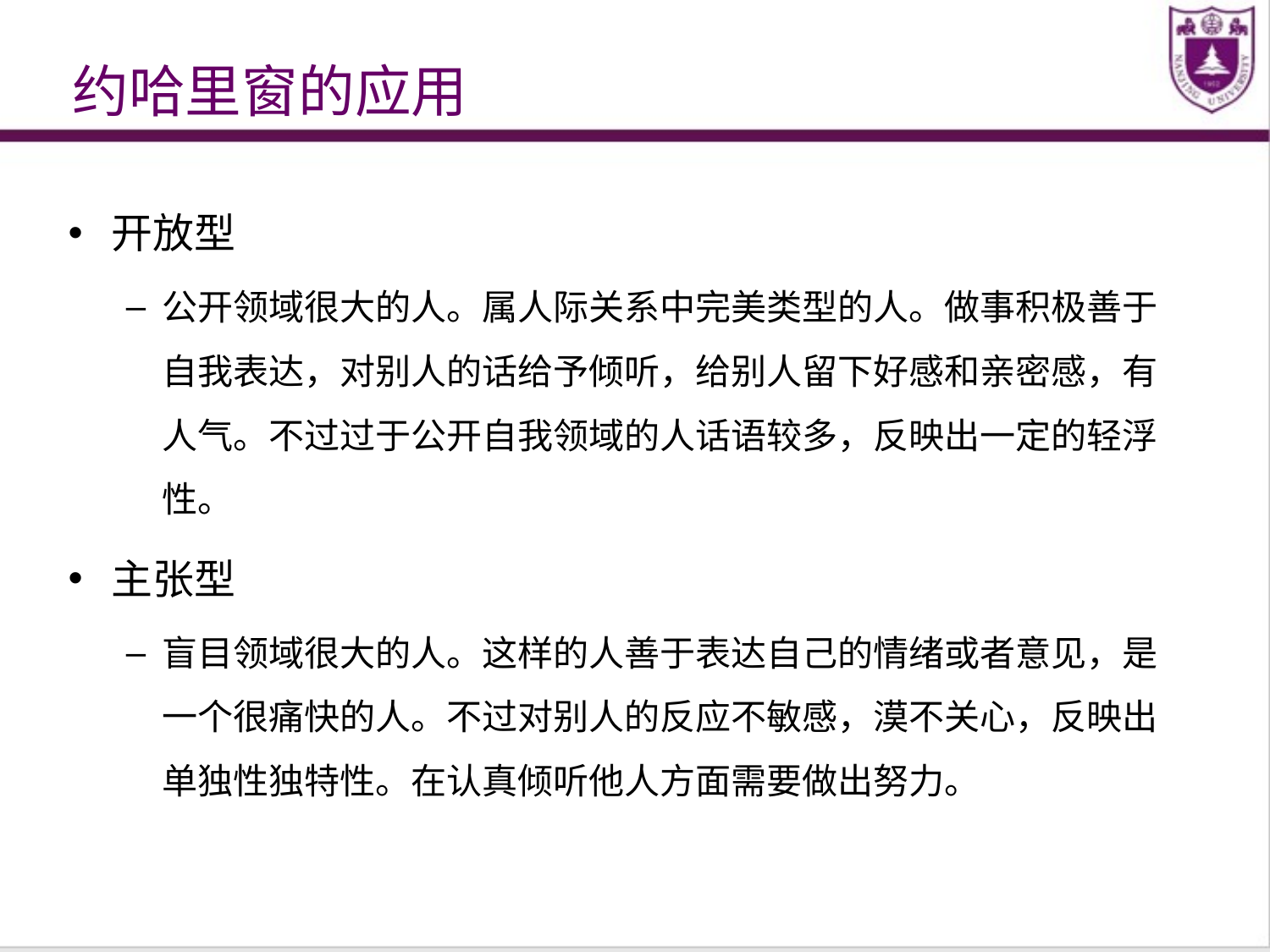

# 约哈里窗的应用
开放型
公开领域很大的人。属人际关系中完美类型的人。做事积极善于自我表达，对别人的话给予倾听，给别人留下好感和亲密感，有人气。不过过于公开自我领域的人话语较多，反映出一定的轻浮性。
主张型
盲目领域很大的人。这样的人善于表达自己的情绪或者意见，是一个很痛快的人。不过对别人的反应不敏感，漠不关心，反映出单独性独特性。在认真倾听他人方面需要做出努力。